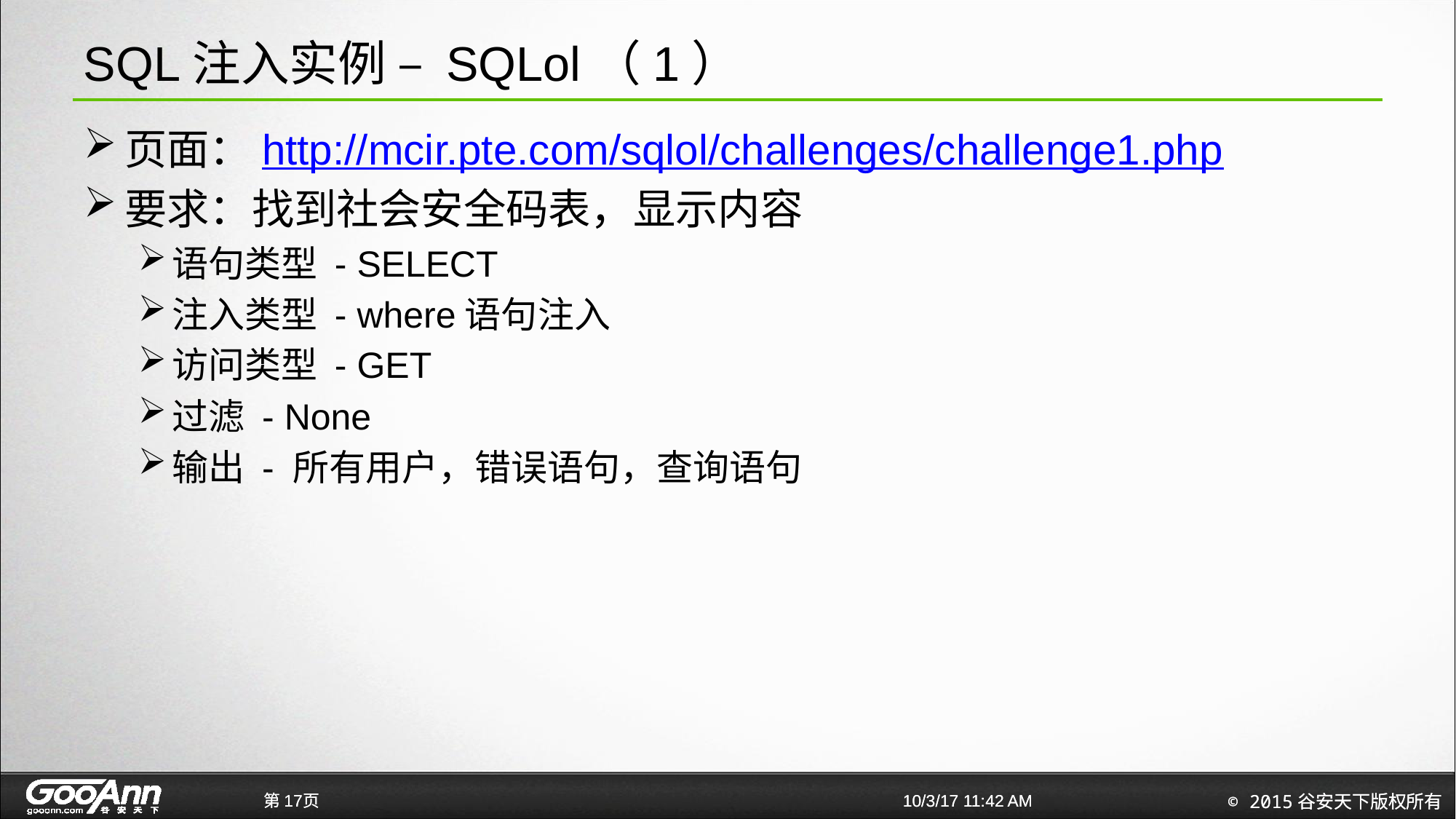

# SQL注入实例 – SQLol（1）
页面：http://mcir.pte.com/sqlol/challenges/challenge1.php
要求：找到社会安全码表，显示内容
语句类型 - SELECT
注入类型 - where语句注入
访问类型 - GET
过滤 - None
输出 - 所有用户，错误语句，查询语句